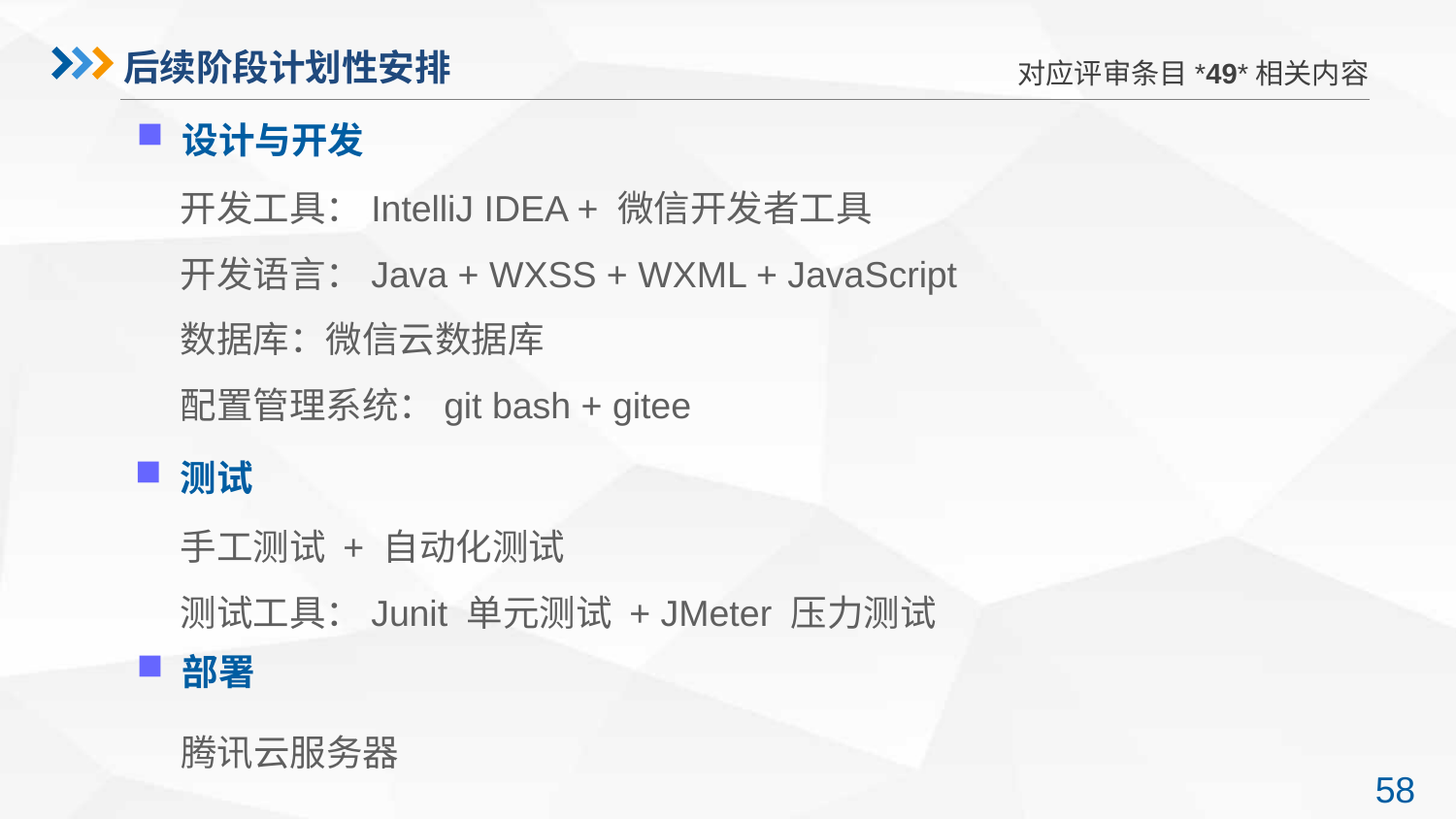

对应评审条目*49*相关内容
后续阶段计划性安排
设计与开发
开发工具：IntelliJ IDEA + 微信开发者工具
开发语言：Java + WXSS + WXML + JavaScript
数据库：微信云数据库
配置管理系统：git bash + gitee
测试
手工测试 + 自动化测试
测试工具：Junit 单元测试 + JMeter 压力测试
部署
腾讯云服务器